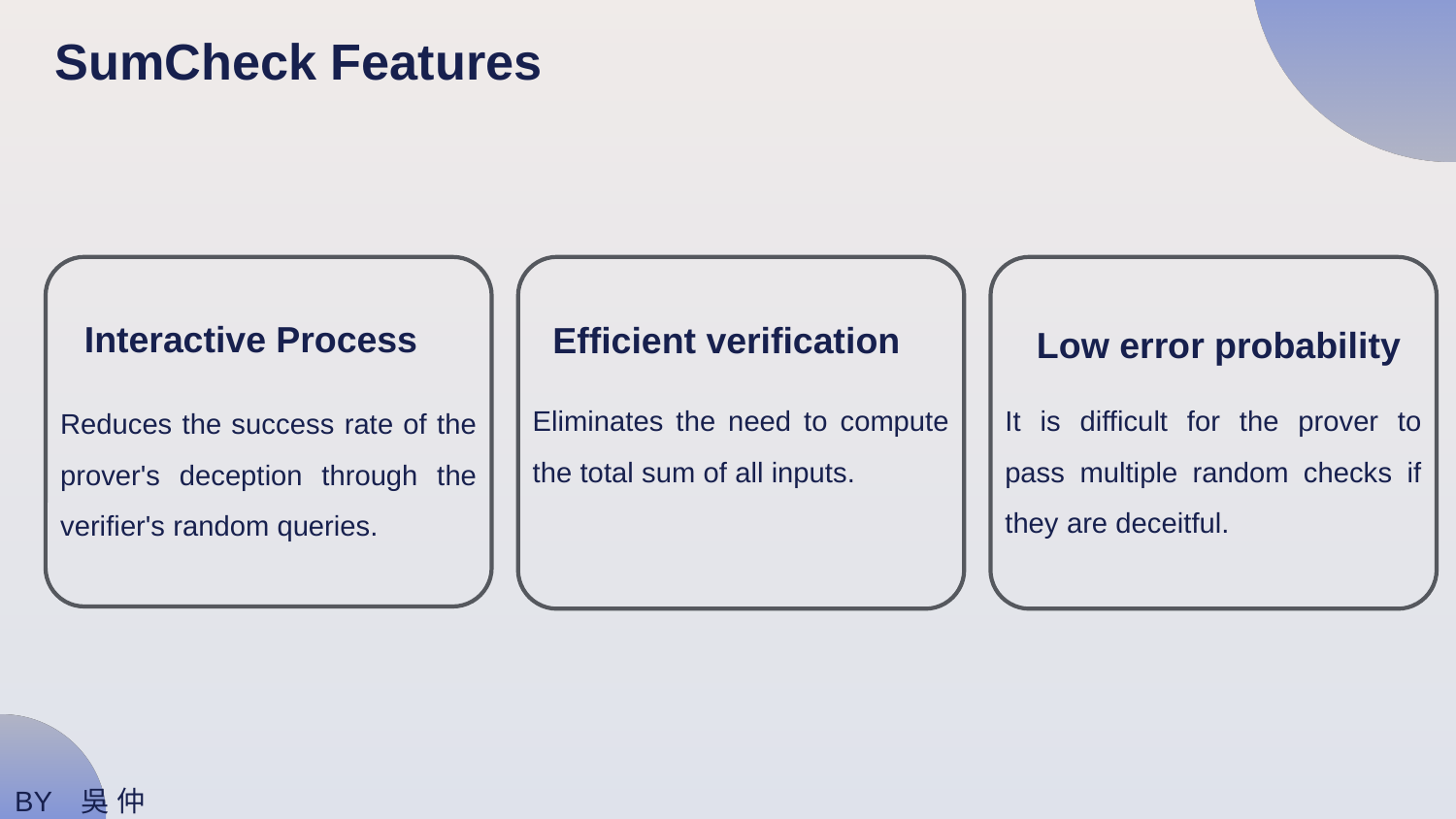

# SumCheck Features

Interactive Process
Efficient verification
Low error probability
Reduces the success rate of the prover's deception through the verifier's random queries.
Eliminates the need to compute the total sum of all inputs.
It is difficult for the prover to pass multiple random checks if they are deceitful.
BY 吳仲霖